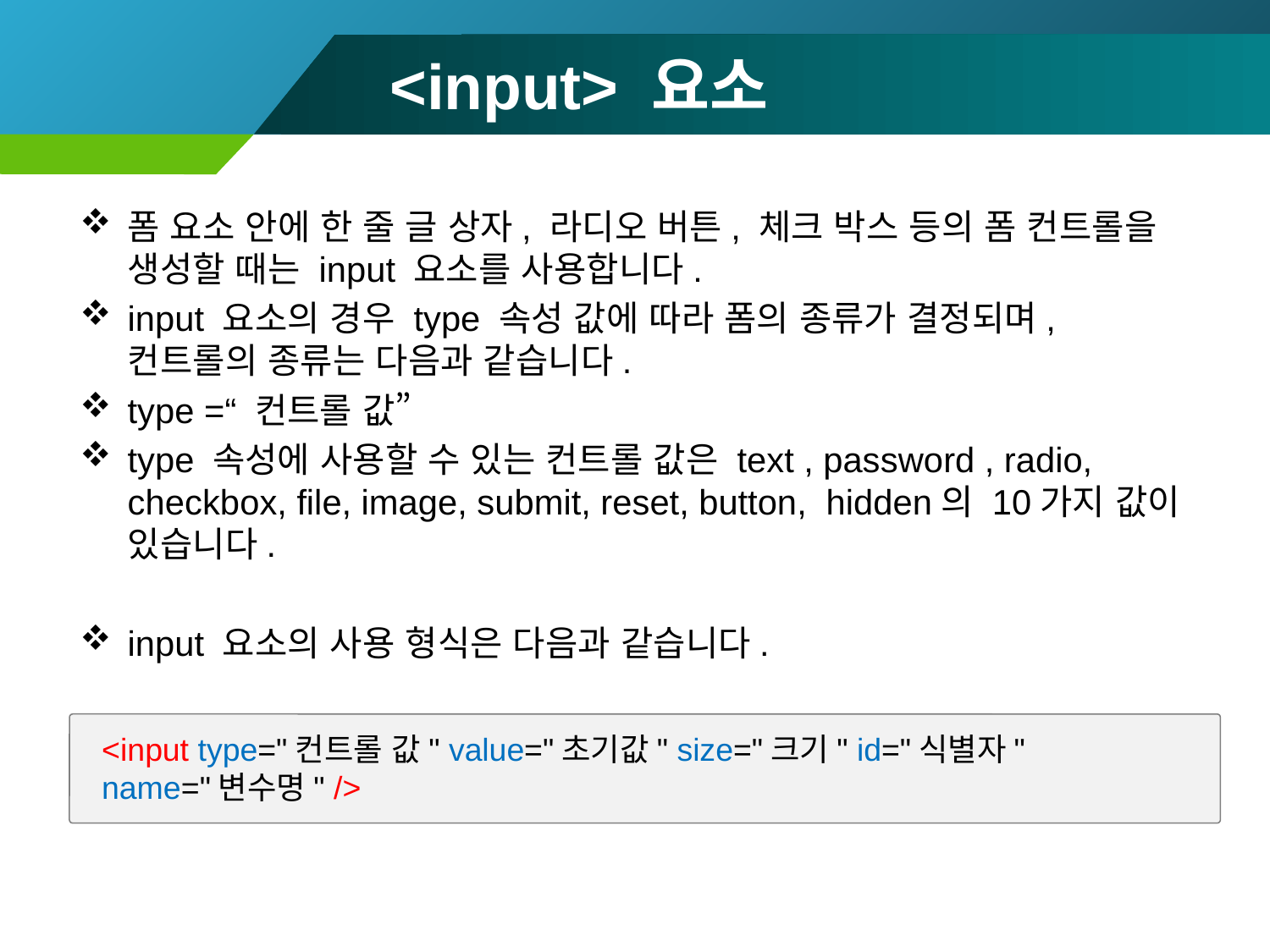

# <input> 요소
폼 요소 안에 한 줄 글 상자, 라디오 버튼, 체크 박스 등의 폼 컨트롤을 생성할 때는 input 요소를 사용합니다.
input 요소의 경우 type 속성 값에 따라 폼의 종류가 결정되며, 컨트롤의 종류는 다음과 같습니다.
type =“ 컨트롤 값”
type 속성에 사용할 수 있는 컨트롤 값은 text , password , radio, checkbox, file, image, submit, reset, button,  hidden의 10가지 값이 있습니다.

input 요소의 사용 형식은 다음과 같습니다.

<input type="컨트롤 값" value="초기값" size="크기" id="식별자"
name="변수명" />